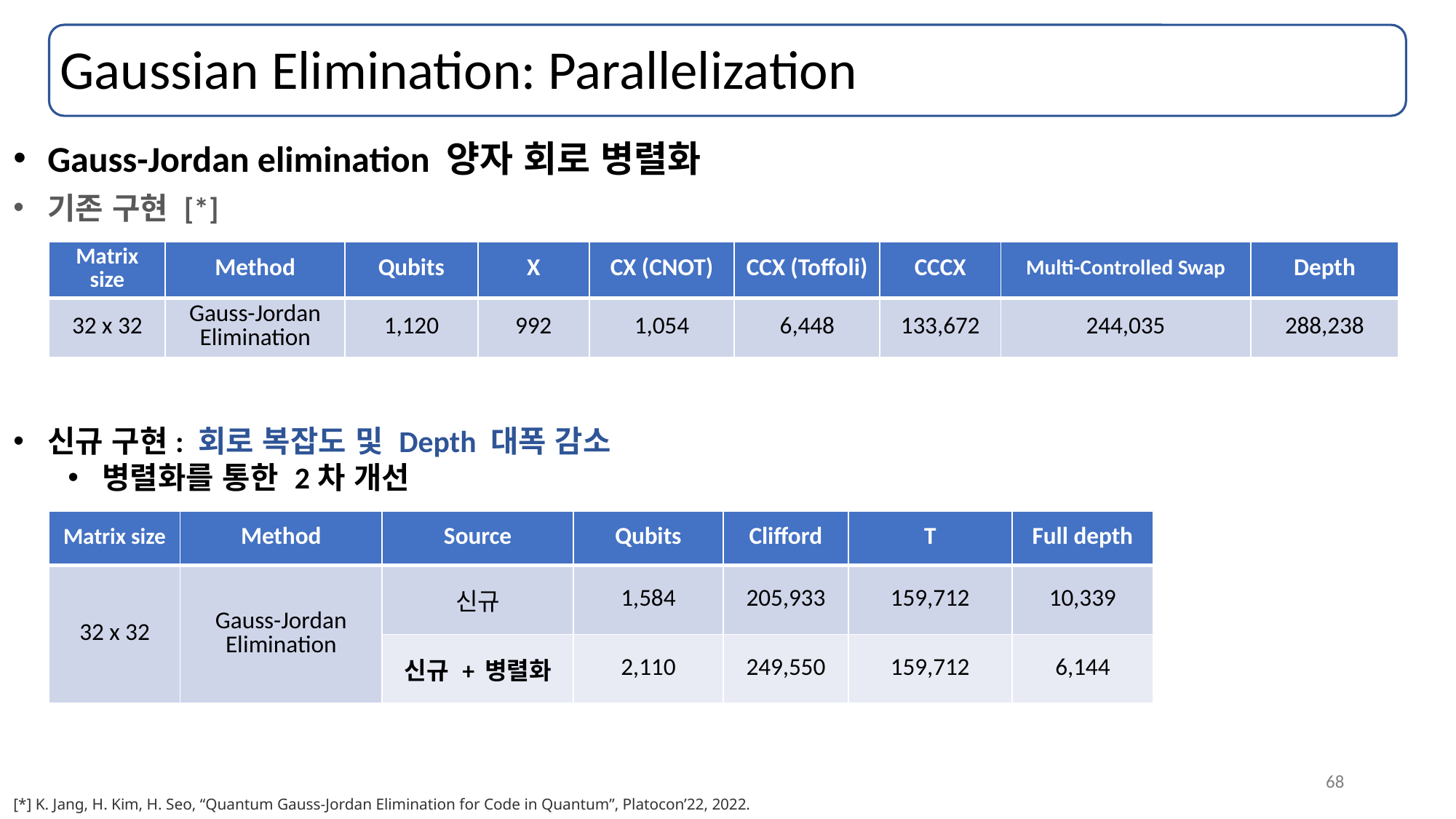

# Gaussian Elimination: Parallelization
Gauss-Jordan elimination 양자 회로 병렬화

기존 구현 [*]

| Matrix size | Method | Qubits | X | CX (CNOT) | CCX (Toffoli) | CCCX | Multi-Controlled Swap | Depth |
| --- | --- | --- | --- | --- | --- | --- | --- | --- |
| 32 x 32 | Gauss-Jordan Elimination | 1,120 | 992 | 1,054 | 6,448 | 133,672 | 244,035 | 288,238 |
신규 구현: 회로 복잡도 및 Depth 대폭 감소
병렬화를 통한 2차 개선
| Matrix size | Method | Source | Qubits | Clifford | T | Full depth |
| --- | --- | --- | --- | --- | --- | --- |
| 32 x 32 | Gauss-Jordan Elimination | 신규 | 1,584 | 205,933 | 159,712 | 10,339 |
|  |  | 신규 + 병렬화 | 2,110 | 249,550 | 159,712 | 6,144 |
68
[*] K. Jang, H. Kim, H. Seo, “Quantum Gauss-Jordan Elimination for Code in Quantum”, Platocon’22, 2022.